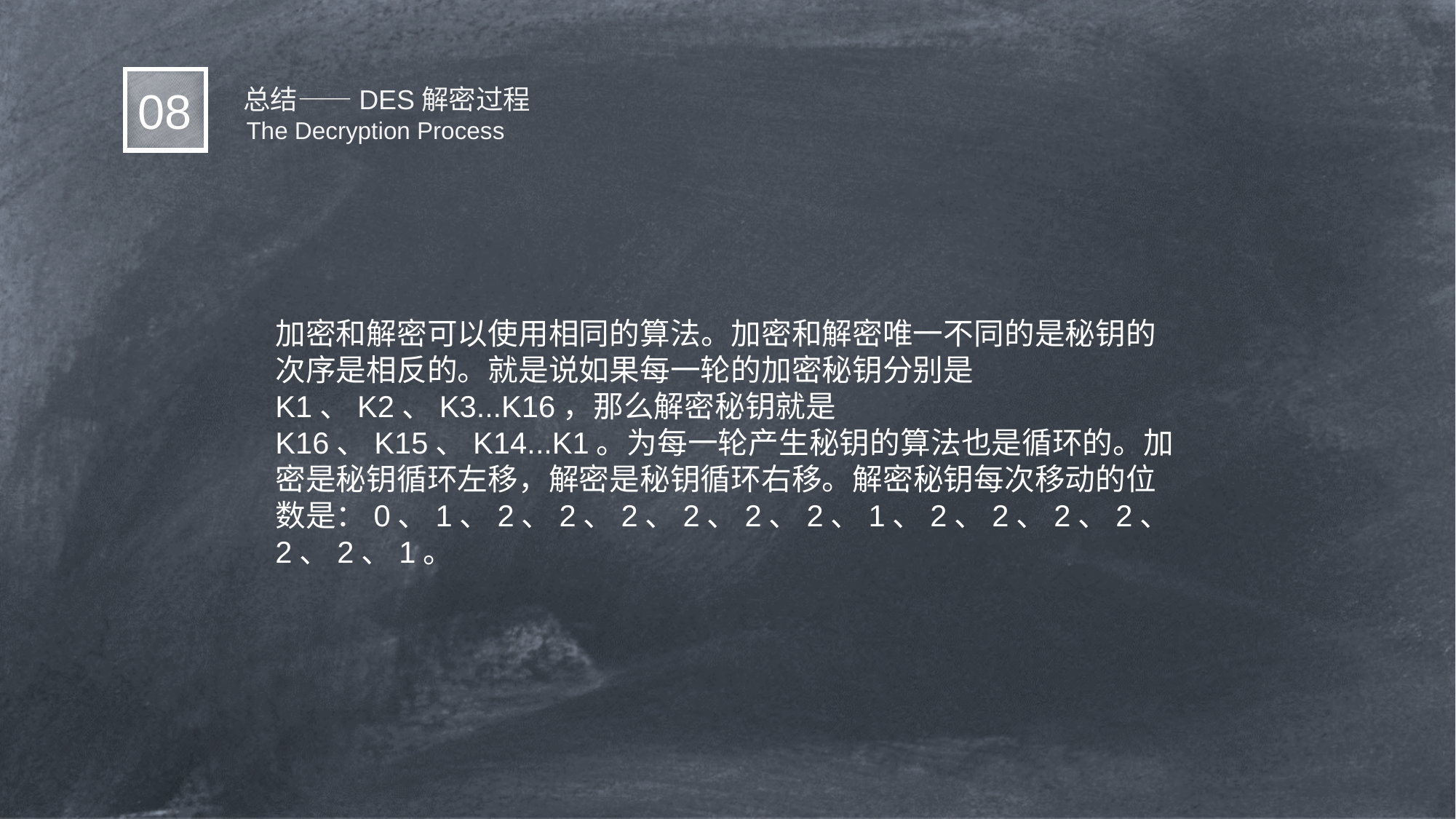

总结——DES解密过程

08
  The Decryption Process
加密和解密可以使用相同的算法。加密和解密唯一不同的是秘钥的次序是相反的。就是说如果每一轮的加密秘钥分别是K1、K2、K3...K16，那么解密秘钥就是K16、K15、K14...K1。为每一轮产生秘钥的算法也是循环的。加密是秘钥循环左移，解密是秘钥循环右移。解密秘钥每次移动的位数是：0、1、2、2、2、2、2、2、1、2、2、2、2、2、2、1。